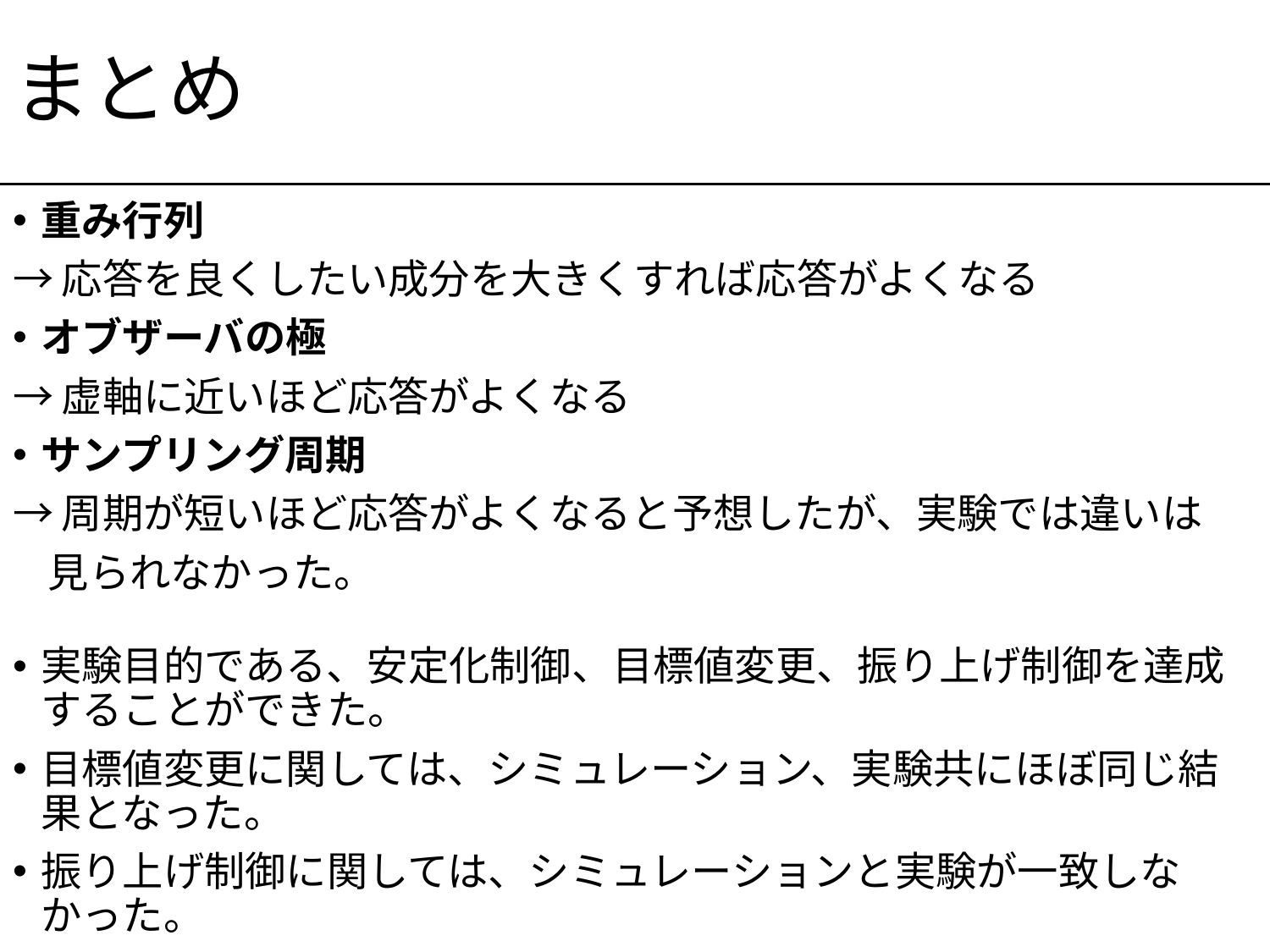

# まとめ
重み行列
→応答を良くしたい成分を大きくすれば応答がよくなる
オブザーバの極
→虚軸に近いほど応答がよくなる
サンプリング周期
→周期が短いほど応答がよくなると予想したが、実験では違いは
   見られなかった。

実験目的である、安定化制御、目標値変更、振り上げ制御を達成することができた。
目標値変更に関しては、シミュレーション、実験共にほぼ同じ結果となった。
振り上げ制御に関しては、シミュレーションと実験が一致しなかった。